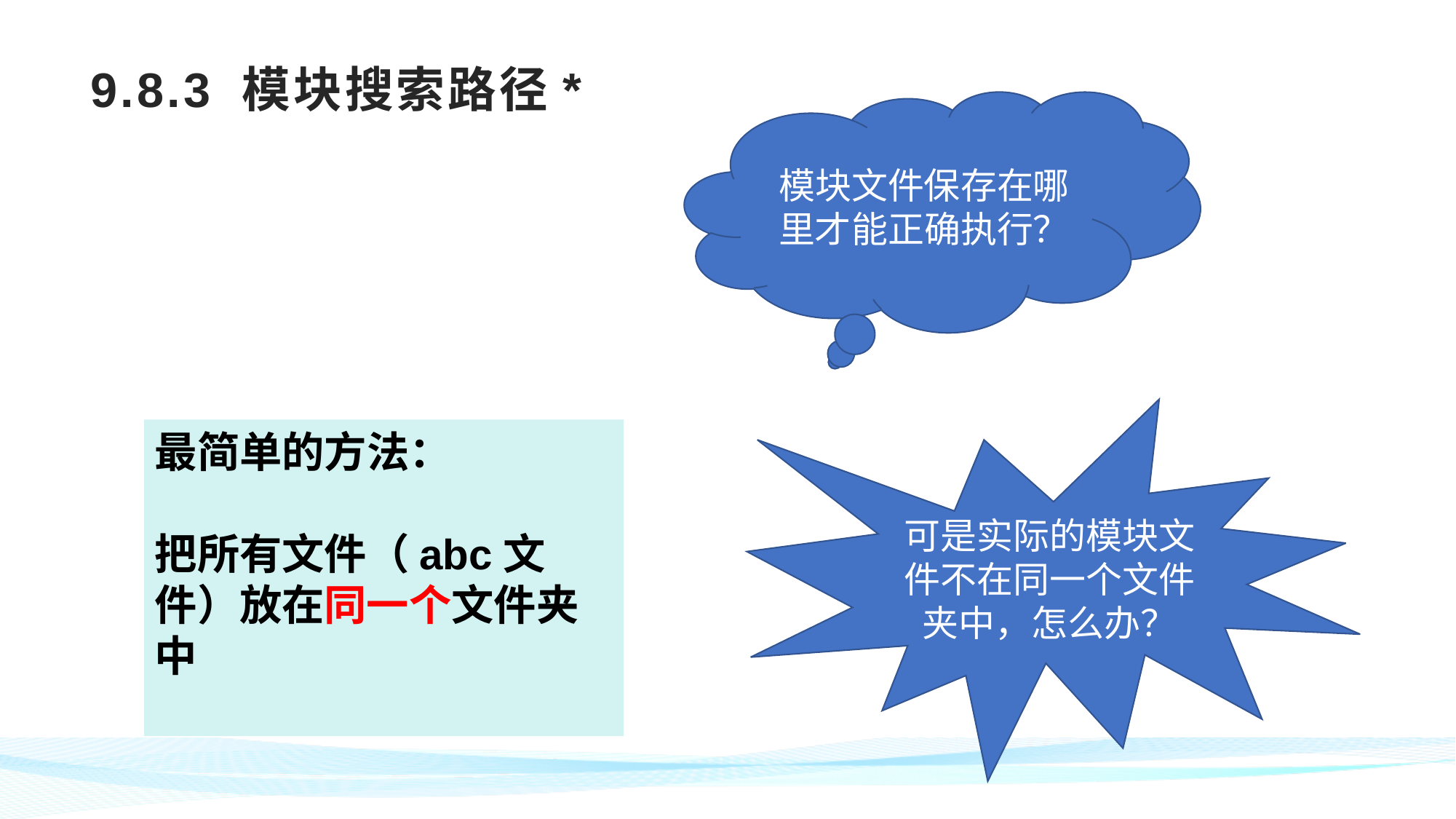

# 9.8.3 模块搜索路径*
模块文件保存在哪里才能正确执行？
可是实际的模块文件不在同一个文件夹中，怎么办？
最简单的方法：

把所有文件（abc文件）放在同一个文件夹中